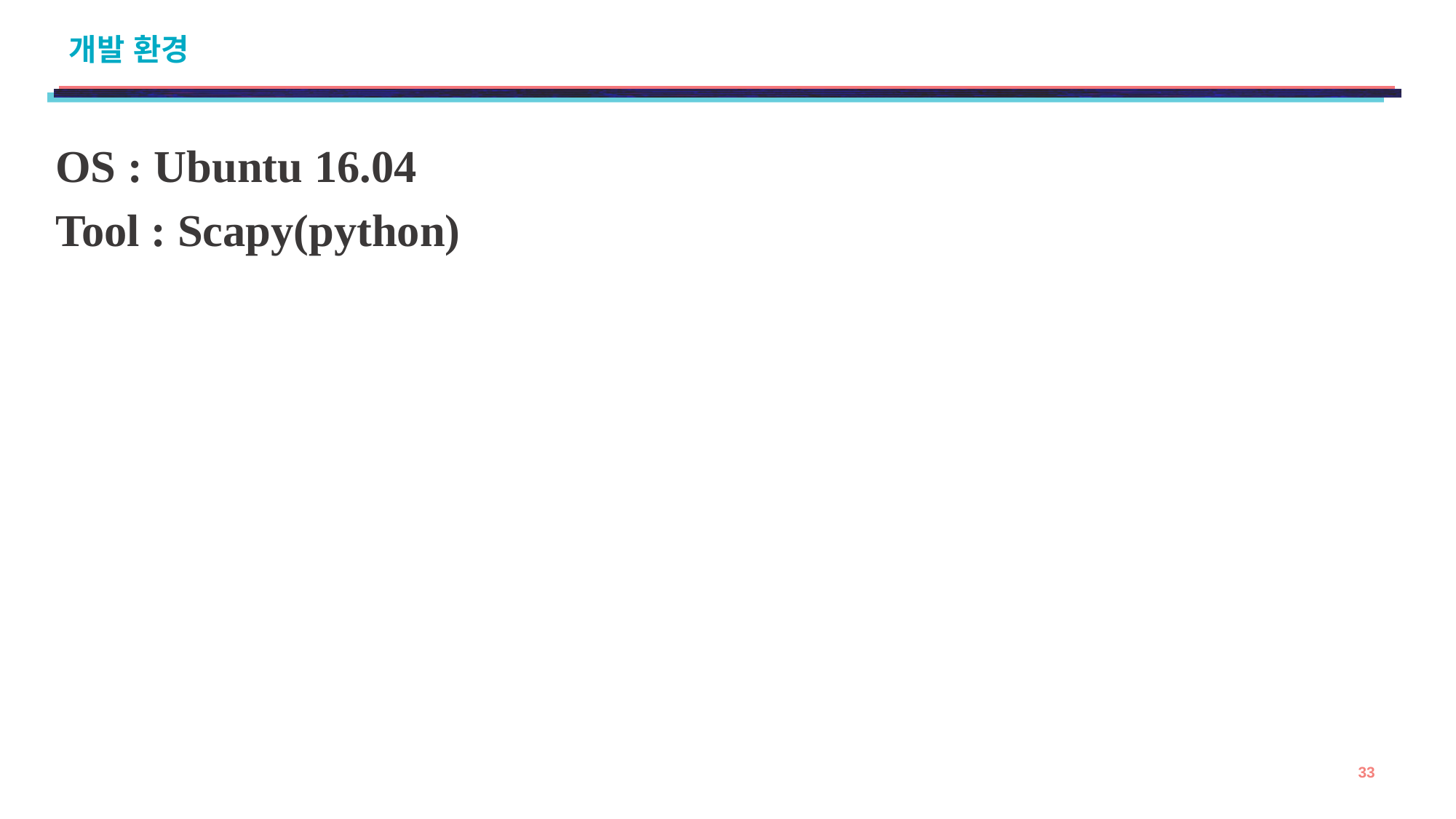

# 개발 환경
OS : Ubuntu 16.04
Tool : Scapy(python)